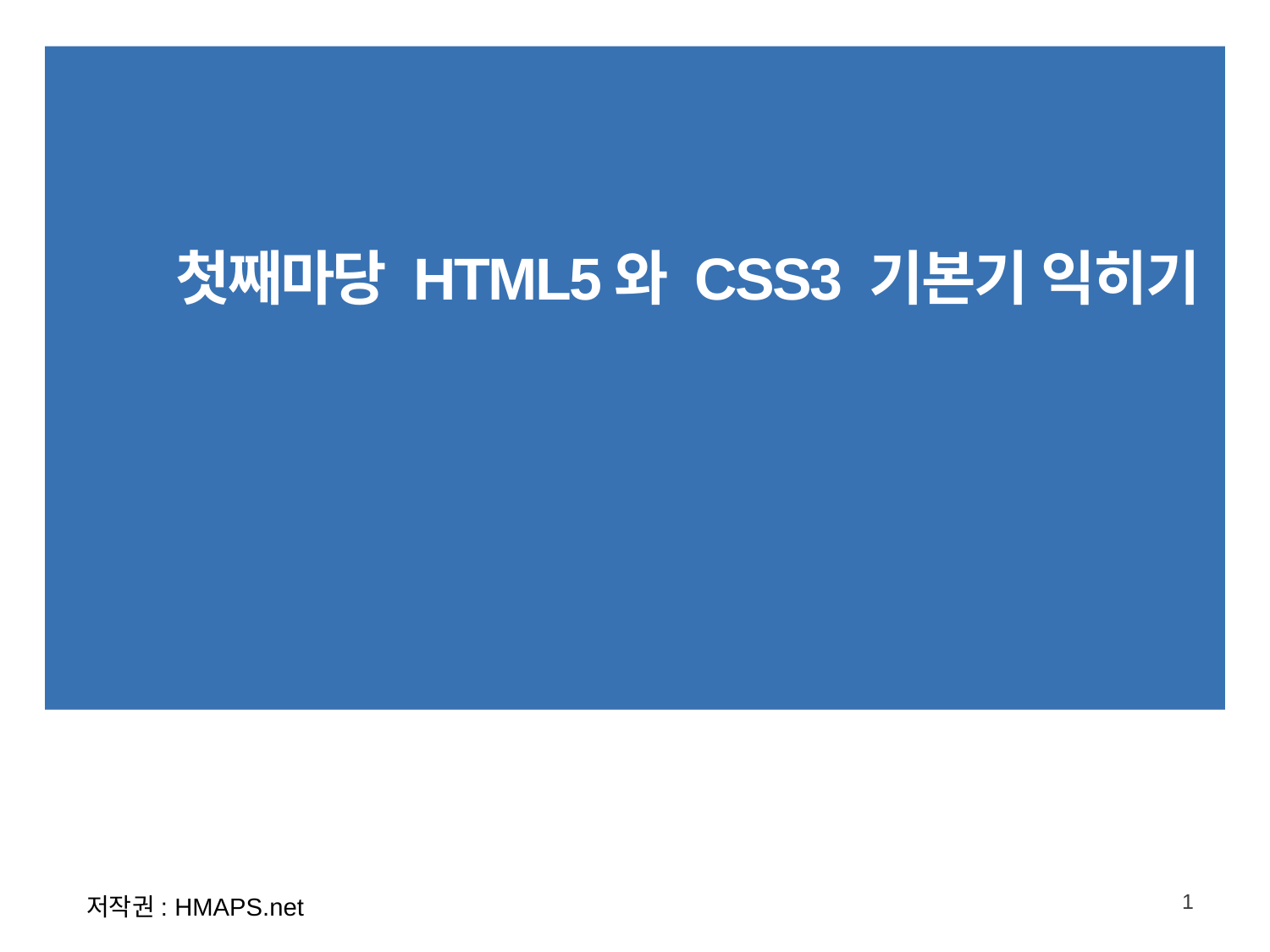

# 첫째마당 HTML5와 CSS3 기본기 익히기
 저작권: HMAPS.net
1